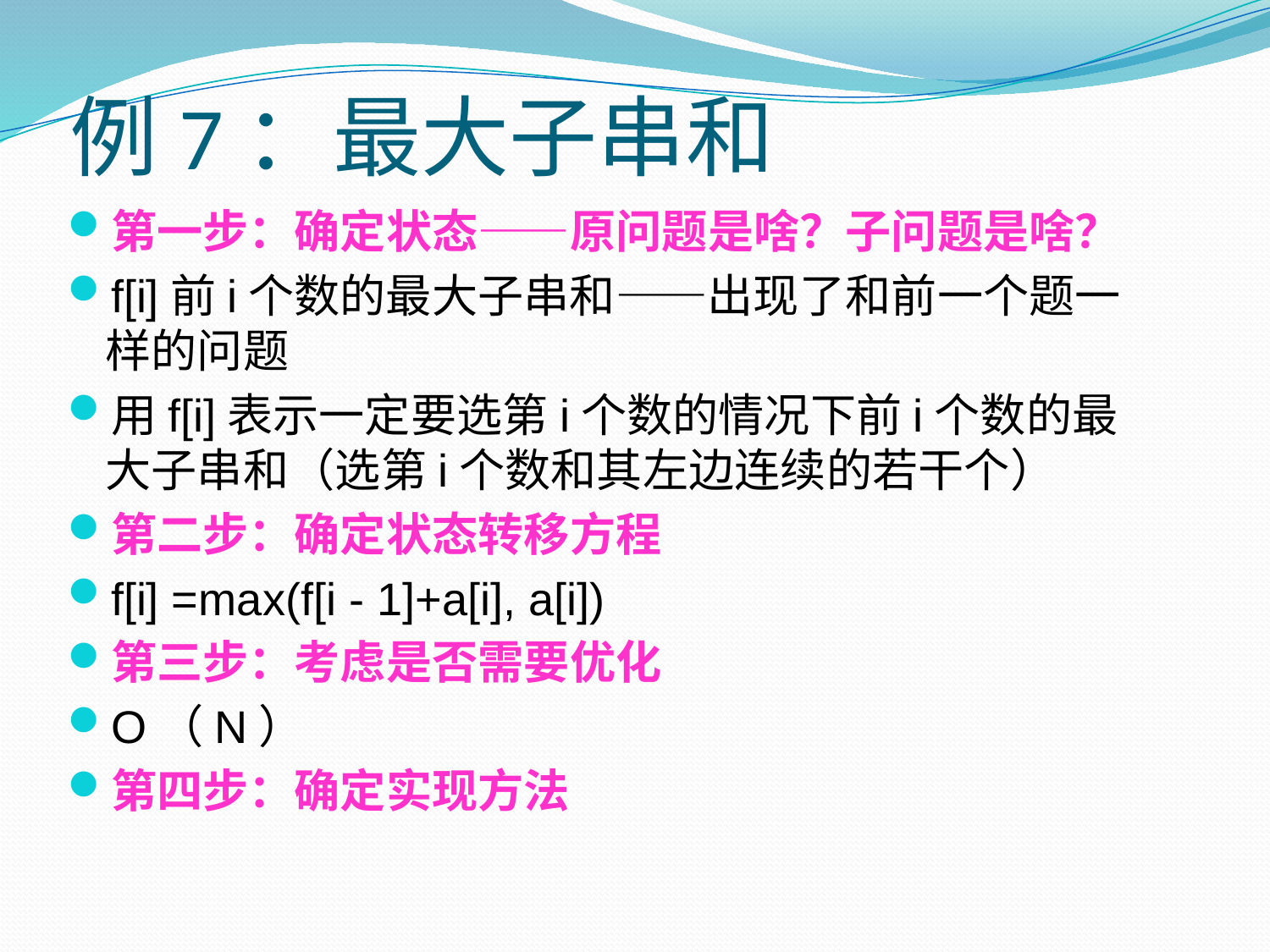

# 例7：最大子串和
第一步：确定状态——原问题是啥？子问题是啥？
f[i]前i个数的最大子串和——出现了和前一个题一样的问题
用f[i]表示一定要选第i个数的情况下前i个数的最大子串和（选第i个数和其左边连续的若干个）
第二步：确定状态转移方程
f[i] =max(f[i - 1]+a[i], a[i])
第三步：考虑是否需要优化
O（N）
第四步：确定实现方法